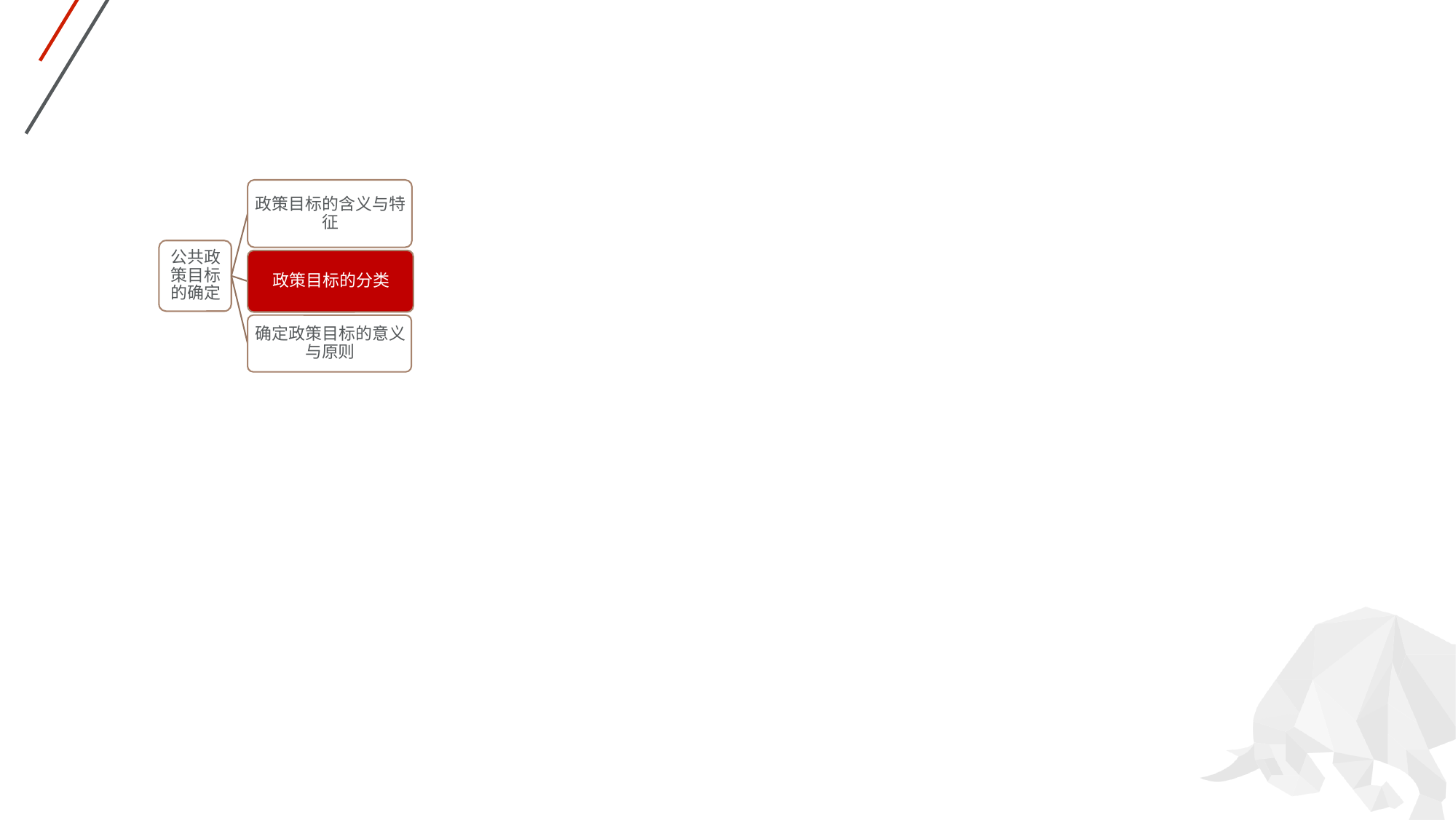

公共政策目标的确定

政策目标的含义与特征

政策目标的分类

确定政策目标的意义与原则